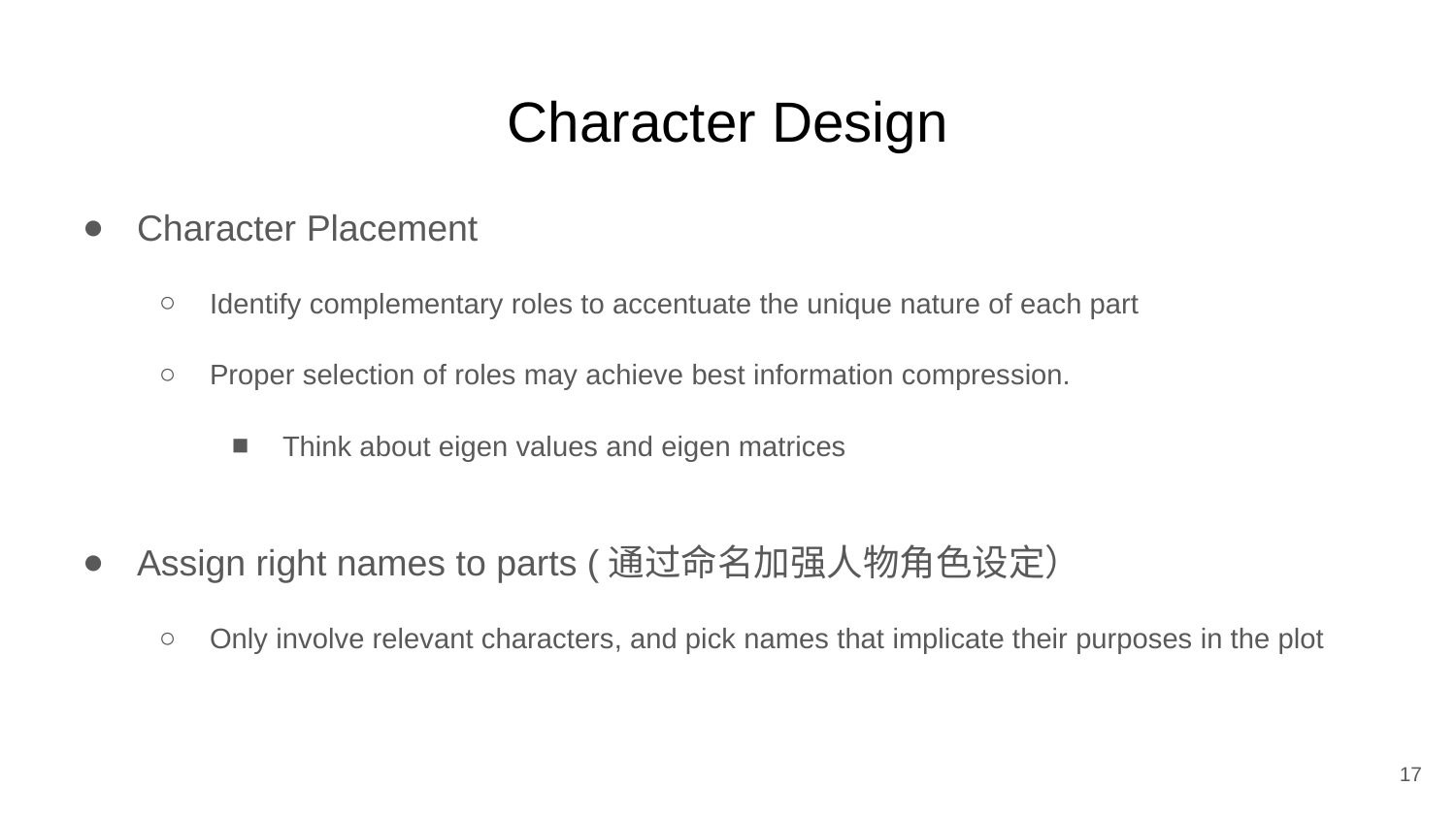

# Character Design
Character Placement
Identify complementary roles to accentuate the unique nature of each part
Proper selection of roles may achieve best information compression.
Think about eigen values and eigen matrices

Assign right names to parts (通过命名加强人物角色设定）
Only involve relevant characters, and pick names that implicate their purposes in the plot

17